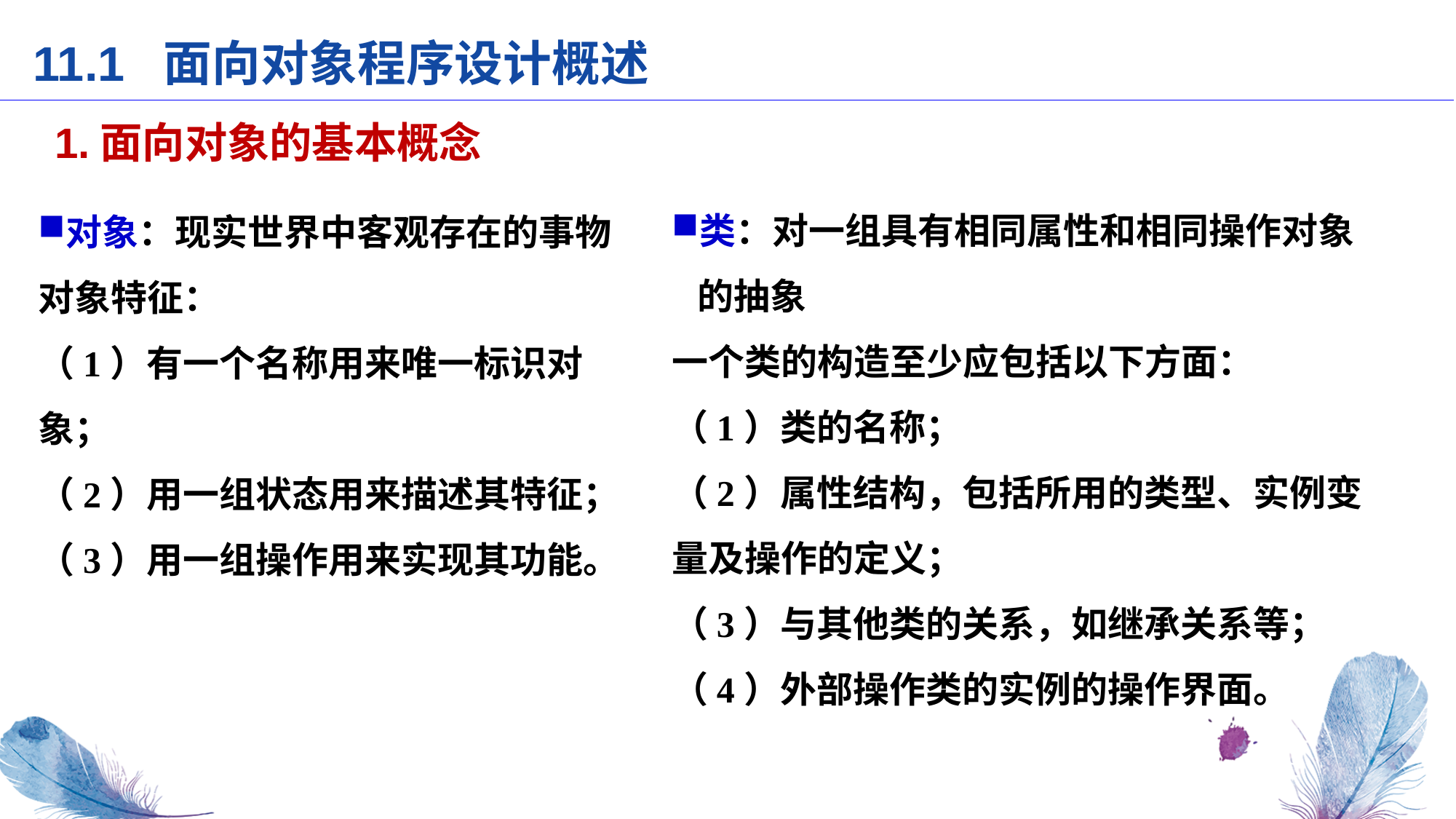

11.1  面向对象程序设计概述
1.面向对象的基本概念
类：对一组具有相同属性和相同操作对象的抽象
一个类的构造至少应包括以下方面：
（1）类的名称；
（2）属性结构，包括所用的类型、实例变量及操作的定义；
（3）与其他类的关系，如继承关系等；
（4）外部操作类的实例的操作界面。
对象：现实世界中客观存在的事物
对象特征：
（1）有一个名称用来唯一标识对象；
（2）用一组状态用来描述其特征；
（3）用一组操作用来实现其功能。